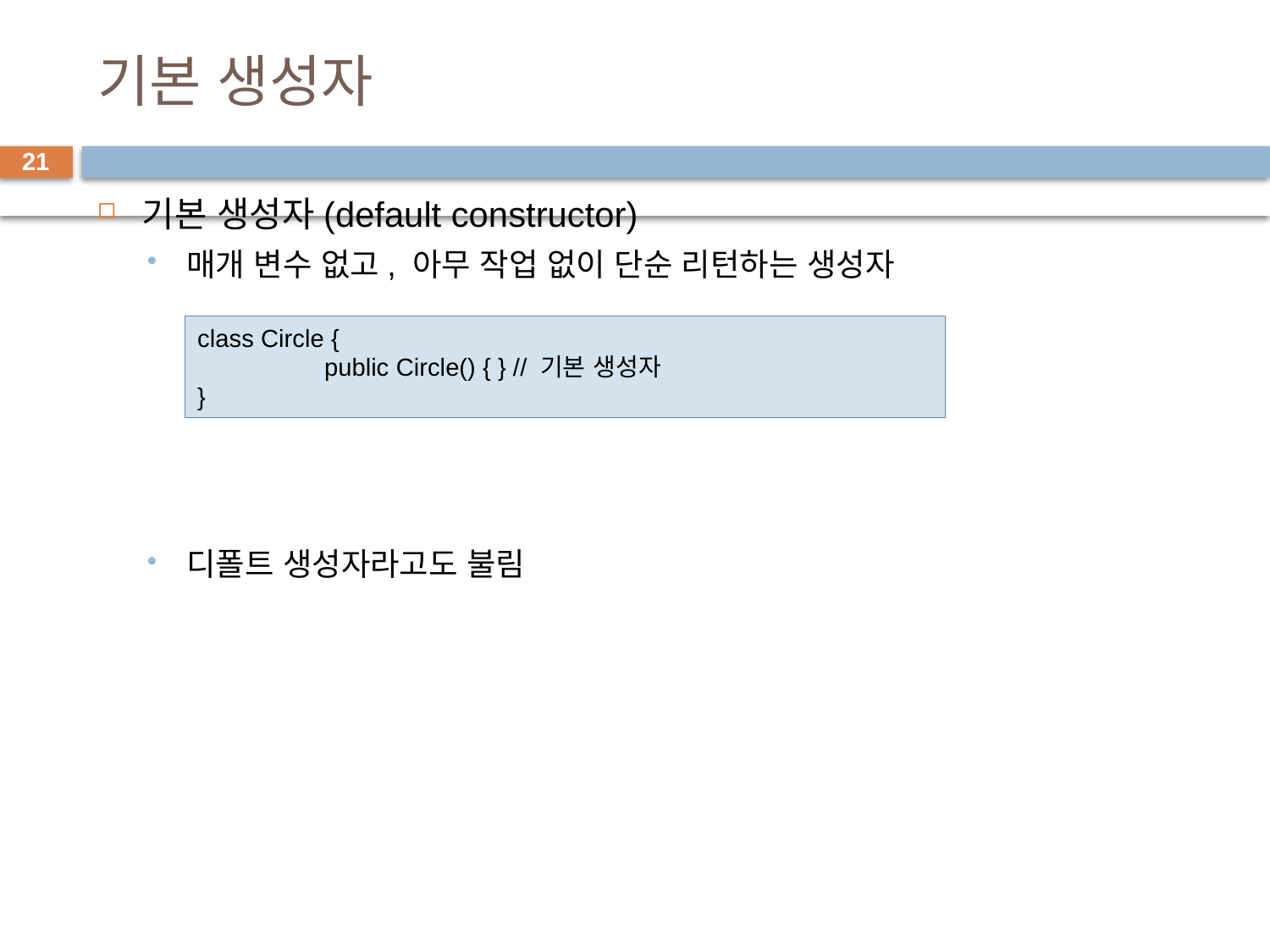

# 기본 생성자
21
기본 생성자(default constructor)
매개 변수 없고, 아무 작업 없이 단순 리턴하는 생성자

디폴트 생성자라고도 불림
class Circle {
	public Circle() { } // 기본 생성자
}